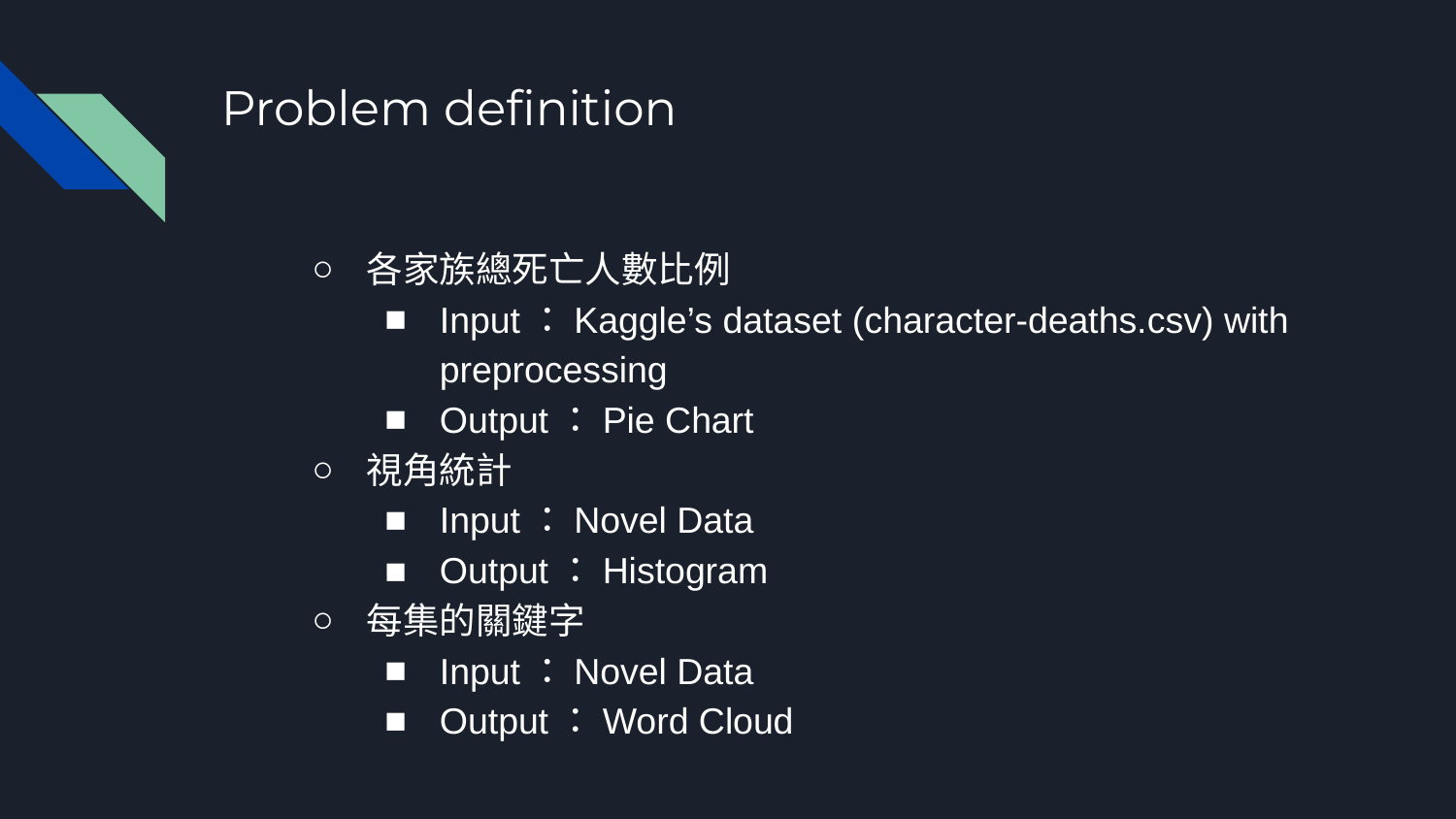

# Problem definition

各家族總死亡人數比例
Input：Kaggle’s dataset (character-deaths.csv) with preprocessing
Output：Pie Chart
視角統計
Input：Novel Data
Output：Histogram
每集的關鍵字
Input：Novel Data
Output：Word Cloud